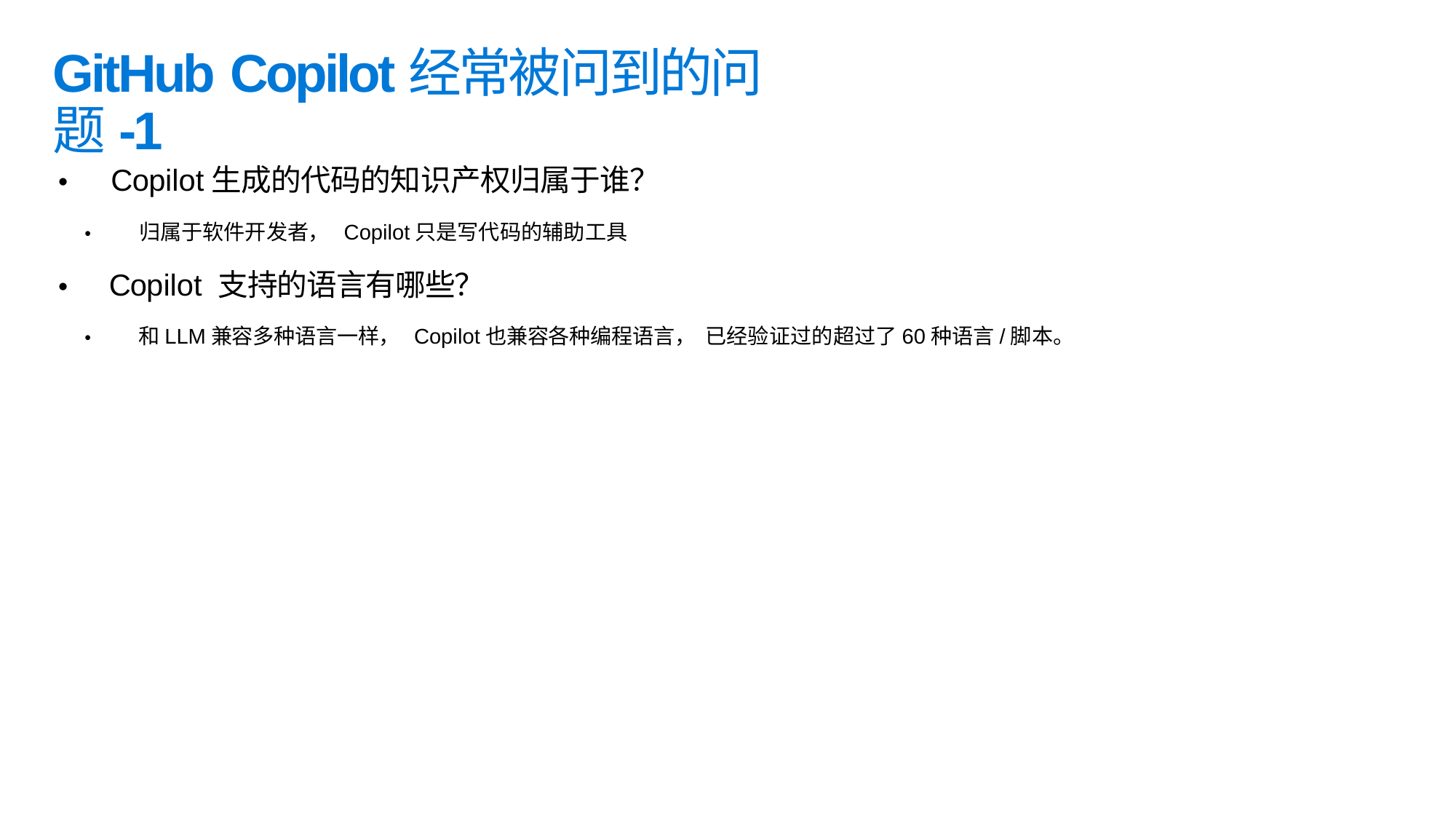

GitHub Copilot经常被问到的问题-1

•      Copilot生成的代码的知识产权归属于谁？
•         归属于软件开发者，  Copilot只是写代码的辅助工具
•      Copilot 支持的语言有哪些？

•         和LLM兼容多种语言一样，  Copilot也兼容各种编程语言，  已经验证过的超过了60种语言/脚本。